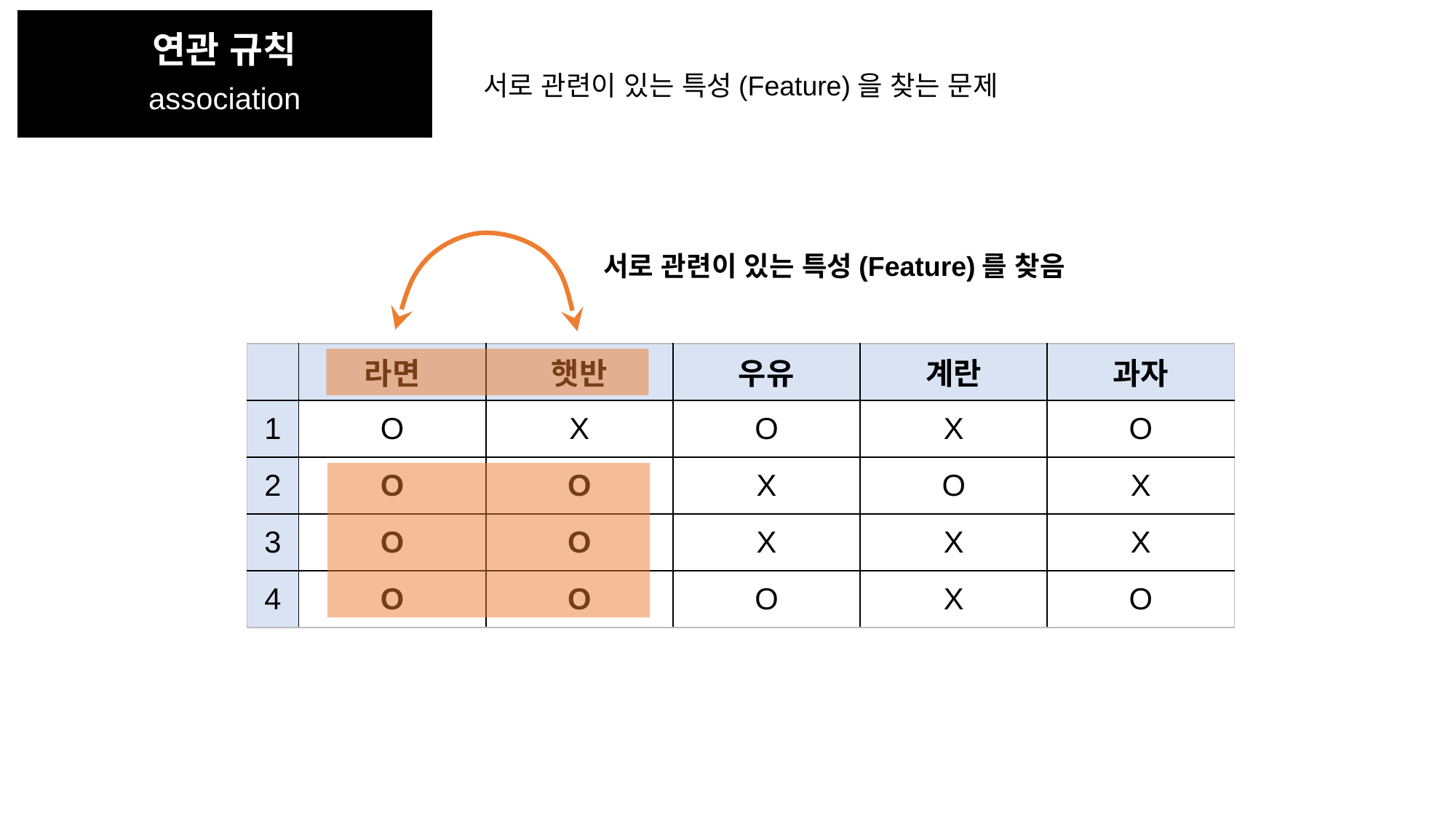

연관 규칙
association
서로 관련이 있는 특성(Feature)을 찾는 문제

서로 관련이 있는 특성(Feature)를 찾음
|  | 라면 | 햇반 | 우유 | 계란 | 과자 |
| --- | --- | --- | --- | --- | --- |
| 1 | O | X | O | X | O |
| 2 | O | O | X | O | X |
| 3 | O | O | X | X | X |
| 4 | O | O | O | X | O |